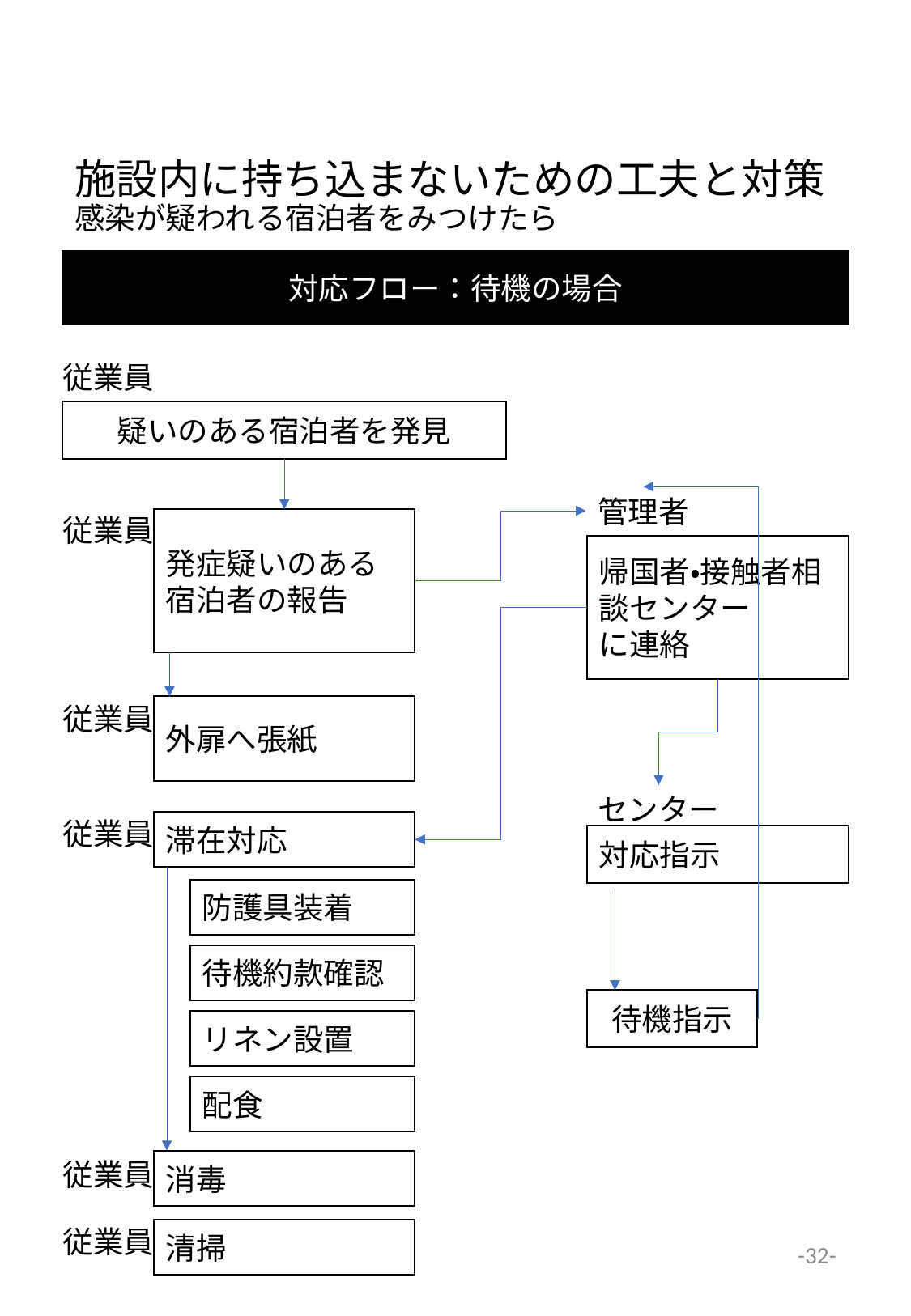

# 施設内に持ち込まないための工夫と対策 感染が疑われる宿泊者をみつけたら
対応フロー：待機の場合
従業員
疑いのある宿泊者を発見
管理者
従業員
発症疑いのある宿泊者の報告
帰国者・接触者相談センター
に連絡
従業員
外扉へ張紙
センター
従業員
滞在対応
対応指示
防護具装着
待機約款確認
待機指示
リネン設置
配食
従業員
消毒
従業員
-32-
清掃